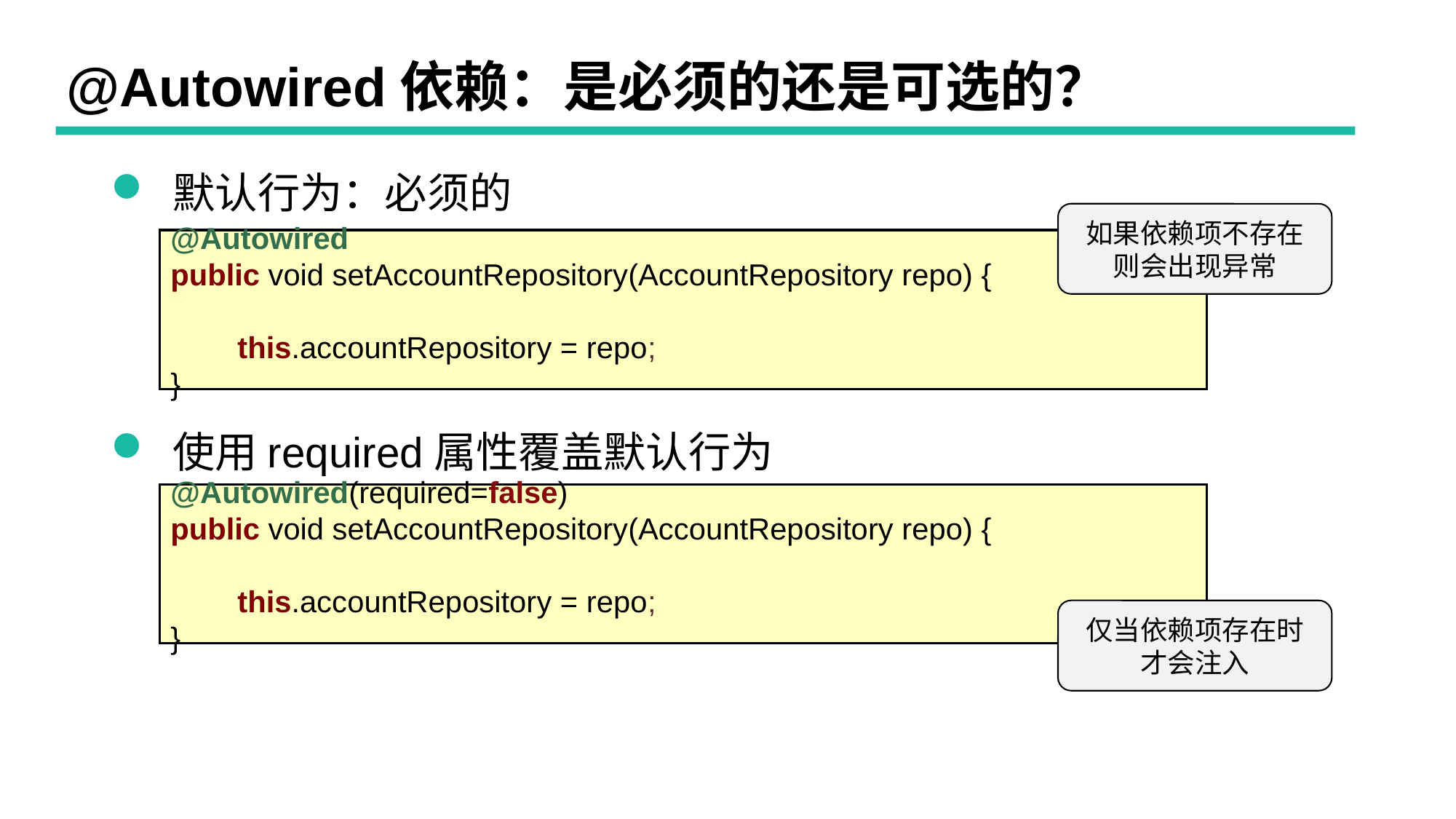

# @Autowired依赖：是必须的还是可选的？
 默认行为：必须的
如果依赖项不存在则会出现异常
@Autowired
public void setAccountRepository(AccountRepository repo) {
        this.accountRepository = repo;
}
 使用required属性覆盖默认行为
@Autowired(required=false)
public void setAccountRepository(AccountRepository repo) {
        this.accountRepository = repo;
}
仅当依赖项存在时才会注入